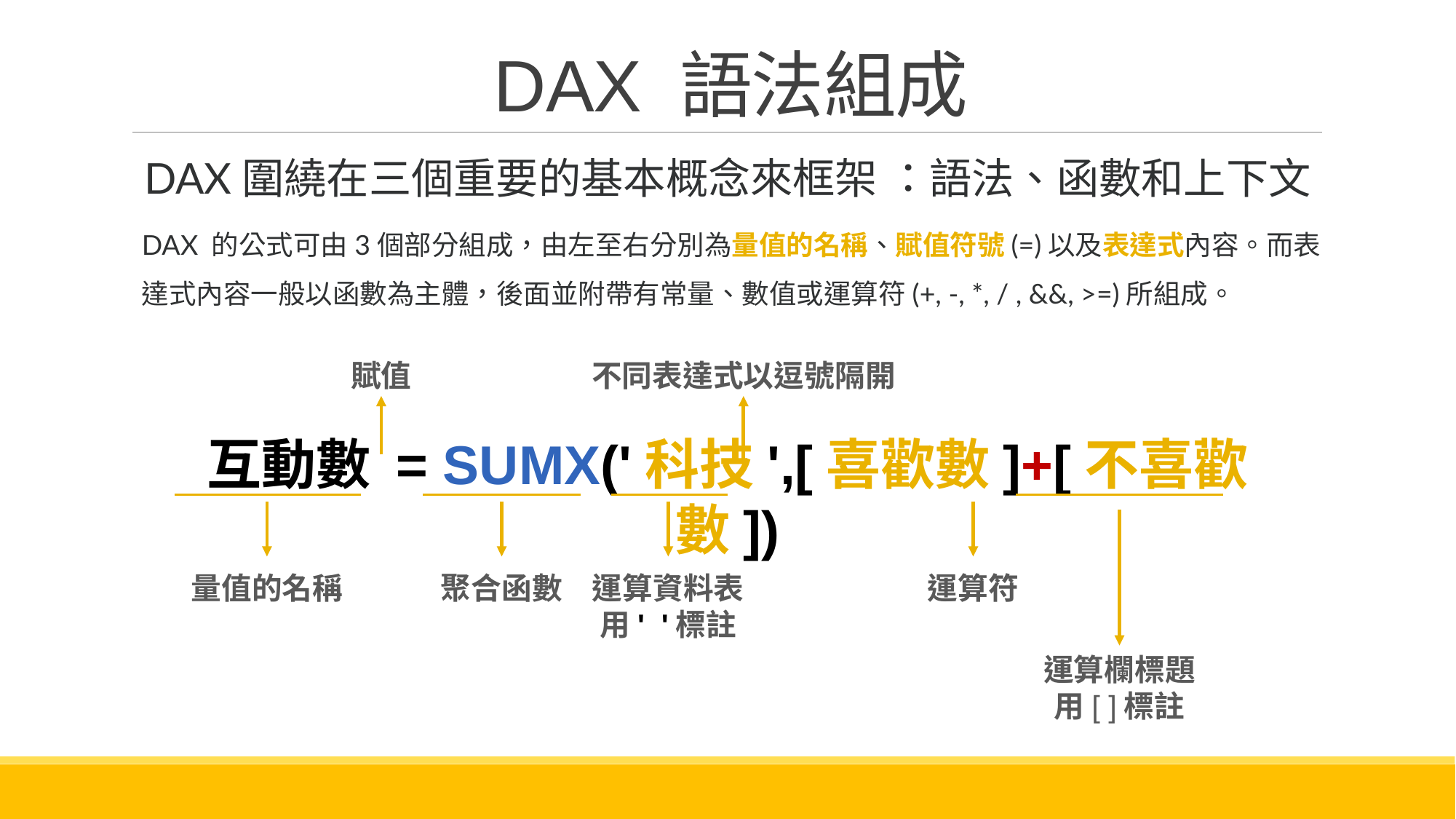

# DAX 語法組成
DAX圍繞在三個重要的基本概念來框架 ：語法、函數和上下文
DAX 的公式可由3個部分組成，由左至右分別為量值的名稱、賦值符號(=)以及表達式內容。而表達式內容一般以函數為主體，後面並附帶有常量、數值或運算符(+, -, *, / , &&, >=)所組成。
賦值
不同表達式以逗號隔開
互動數 = SUMX('科技',[喜歡數]+[不喜歡數])
量值的名稱
聚合函數
運算資料表
用'  '標註
運算符
運算欄標題
用[ ]標註